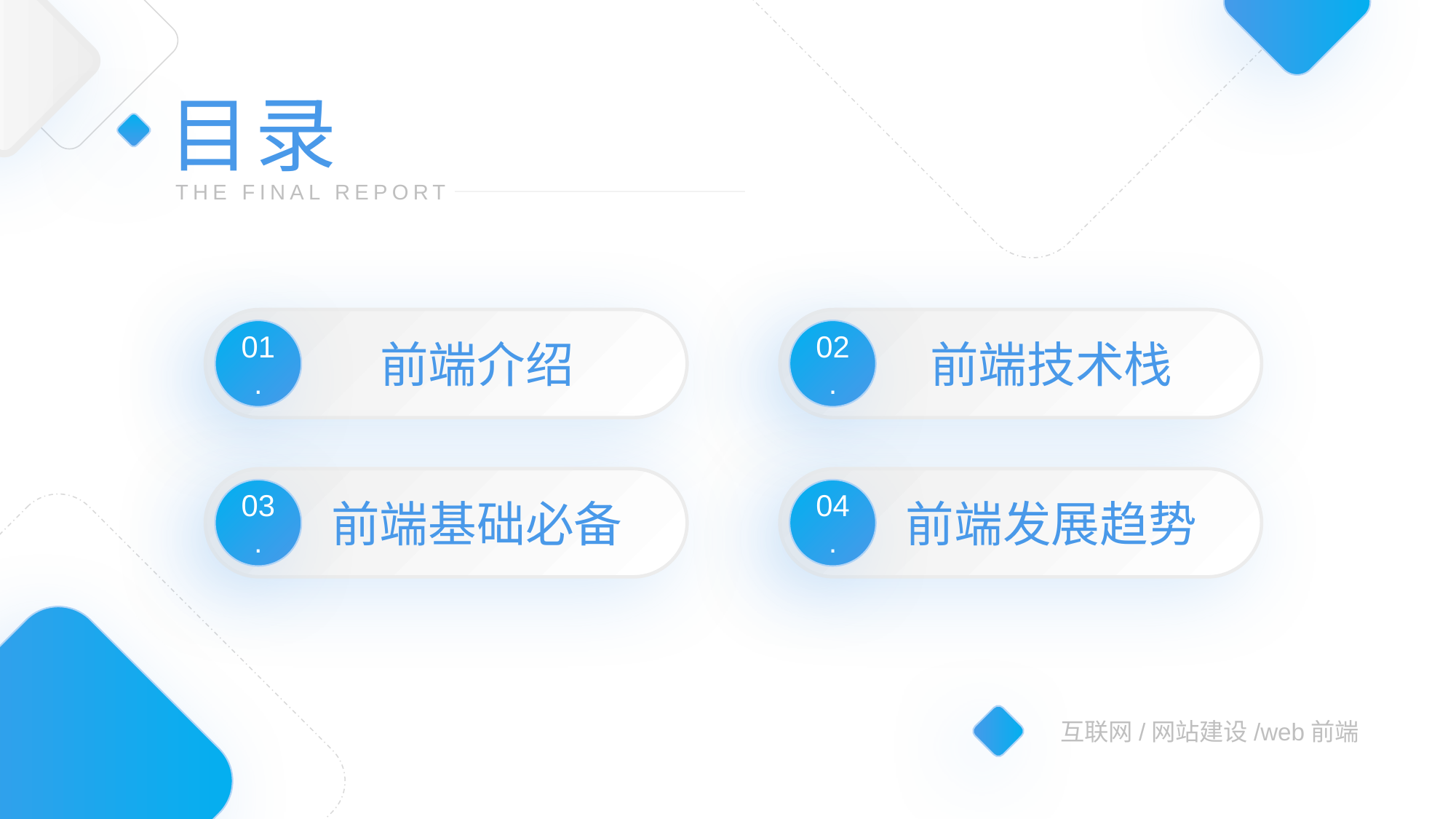

目录

THE FINAL REPORT

01.
前端介绍

02.
前端技术栈

03.
前端基础必备

04.
前端发展趋势

互联网/网站建设/web前端